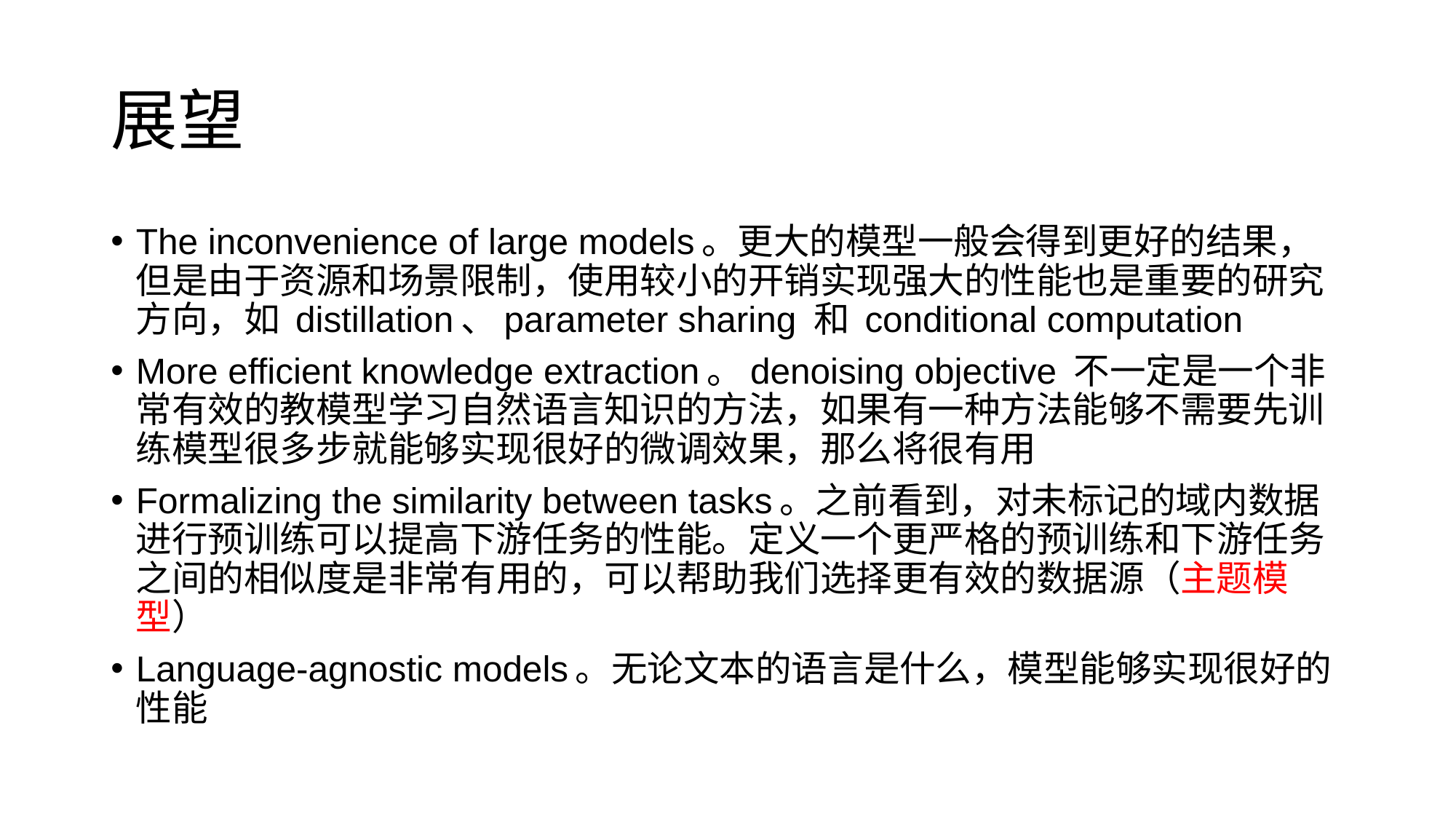

# 展望
The inconvenience of large models。更大的模型一般会得到更好的结果，但是由于资源和场景限制，使用较小的开销实现强大的性能也是重要的研究方向，如 distillation、parameter sharing 和 conditional computation
More efficient knowledge extraction。denoising objective 不一定是一个非常有效的教模型学习自然语言知识的方法，如果有一种方法能够不需要先训练模型很多步就能够实现很好的微调效果，那么将很有用
Formalizing the similarity between tasks。之前看到，对未标记的域内数据进行预训练可以提高下游任务的性能。定义一个更严格的预训练和下游任务之间的相似度是非常有用的，可以帮助我们选择更有效的数据源（主题模型）
Language-agnostic models。无论文本的语言是什么，模型能够实现很好的性能